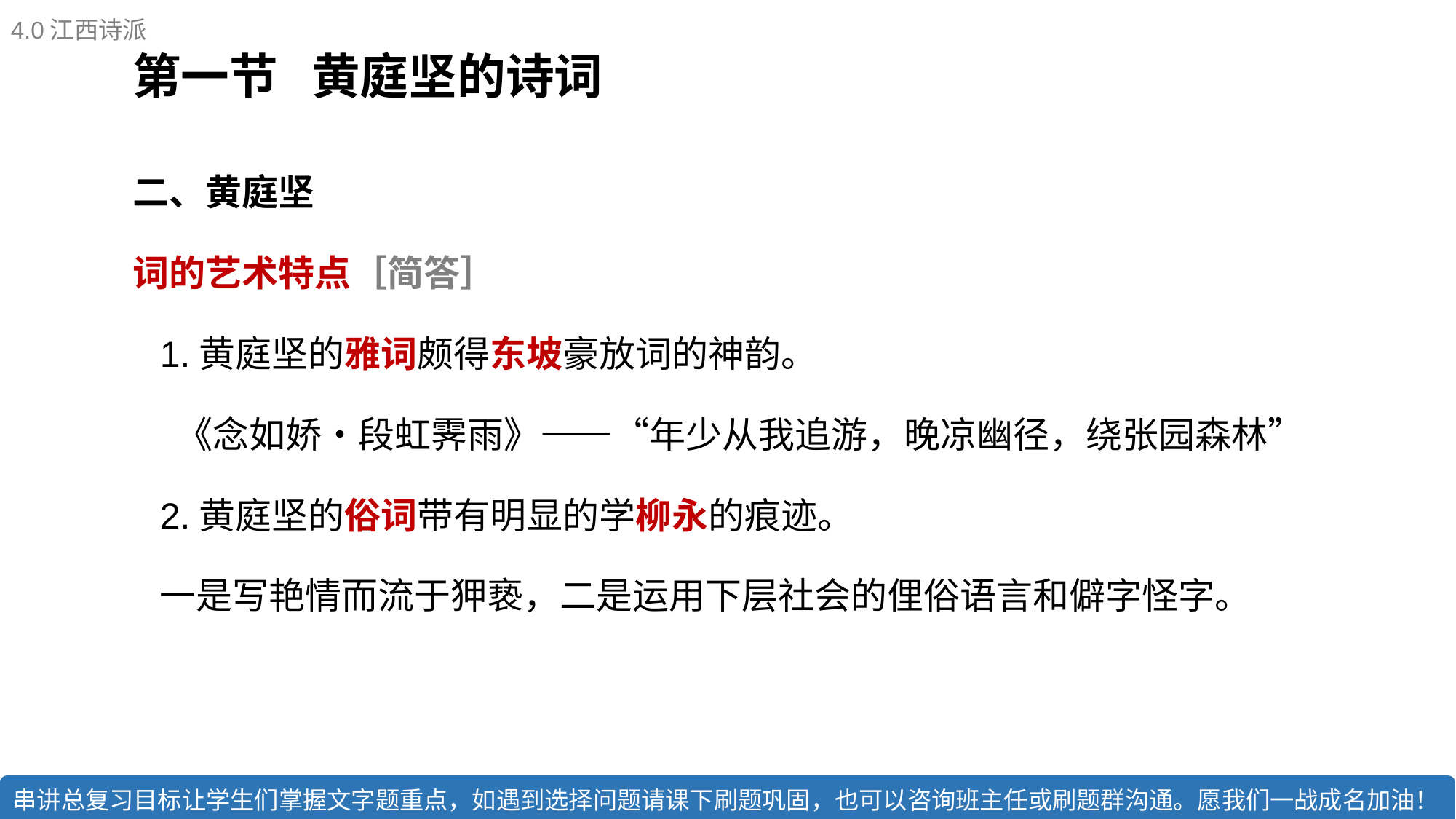

4.0江西诗派
# 第一节   黄庭坚的诗词
二、黄庭坚
词的艺术特点［简答］
1.黄庭坚的雅词颇得东坡豪放词的神韵。
 《念如娇•段虹霁雨》——“年少从我追游，晚凉幽径，绕张园森林”
2.黄庭坚的俗词带有明显的学柳永的痕迹。
一是写艳情而流于狎亵，二是运用下层社会的俚俗语言和僻字怪字。